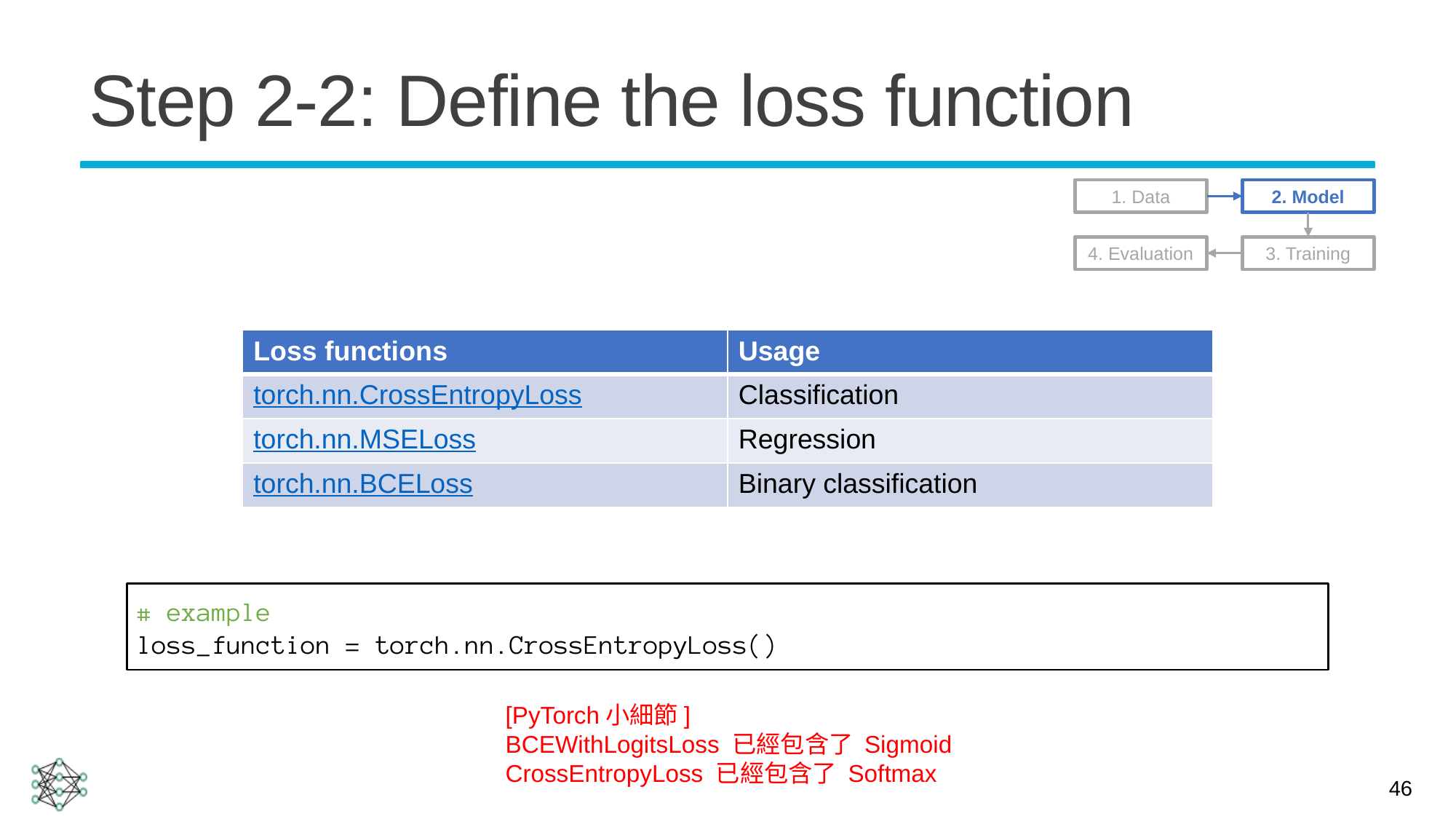

# Step 2-2: Define the loss function
1. Data
2. Model
4. Evaluation
3. Training
| Loss functions | Usage |
| --- | --- |
| torch.nn.CrossEntropyLoss | Classification |
| torch.nn.MSELoss | Regression |
| torch.nn.BCELoss | Binary classification |
# example
loss_function = torch.nn.CrossEntropyLoss()
[PyTorch小細節]
BCEWithLogitsLoss 已經包含了 Sigmoid
CrossEntropyLoss 已經包含了 Softmax
46